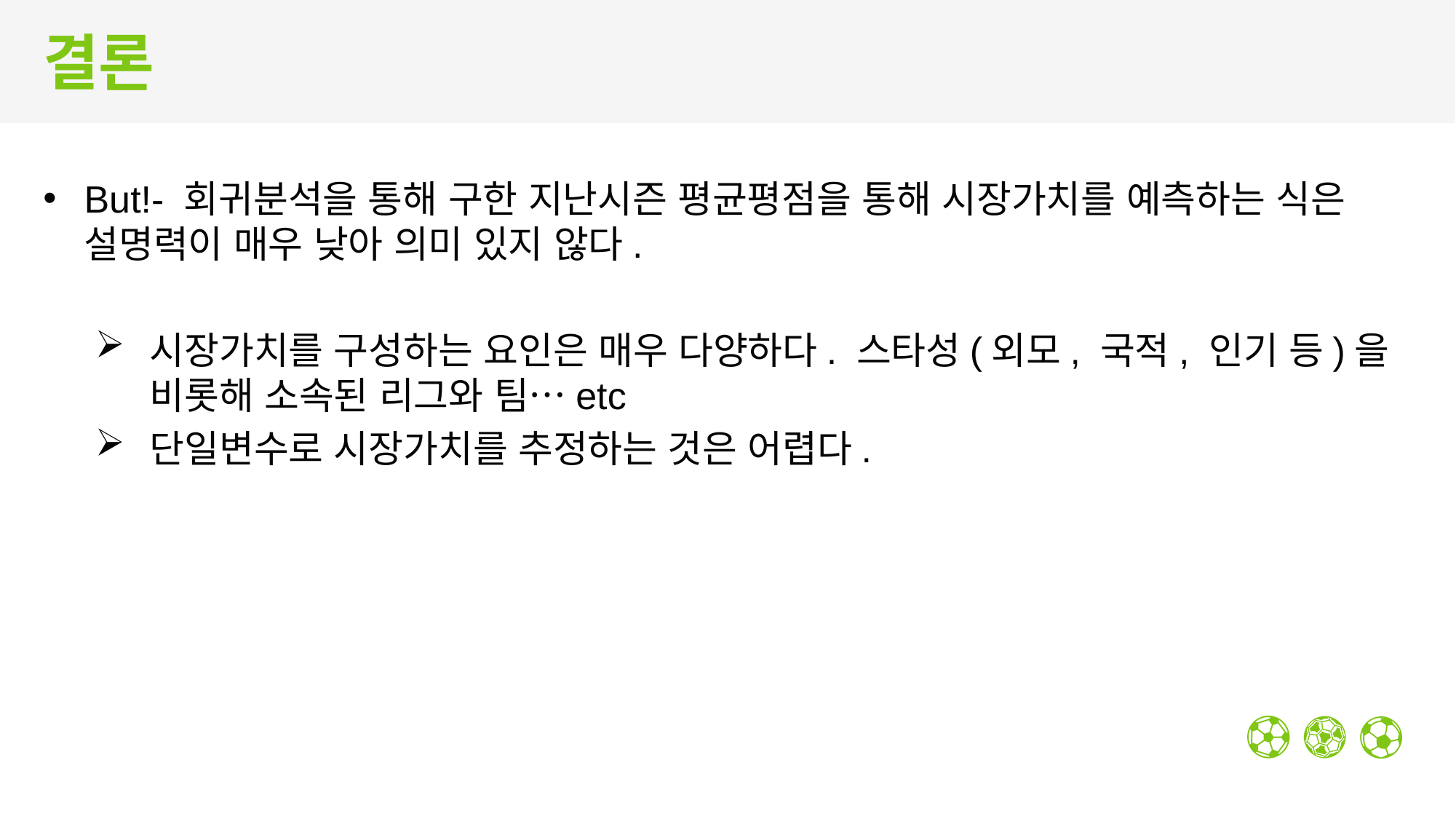

# 결론
But!- 회귀분석을 통해 구한 지난시즌 평균평점을 통해 시장가치를 예측하는 식은 설명력이 매우 낮아 의미 있지 않다.

시장가치를 구성하는 요인은 매우 다양하다. 스타성(외모, 국적, 인기 등)을 비롯해 소속된 리그와 팀…etc
단일변수로 시장가치를 추정하는 것은 어렵다.